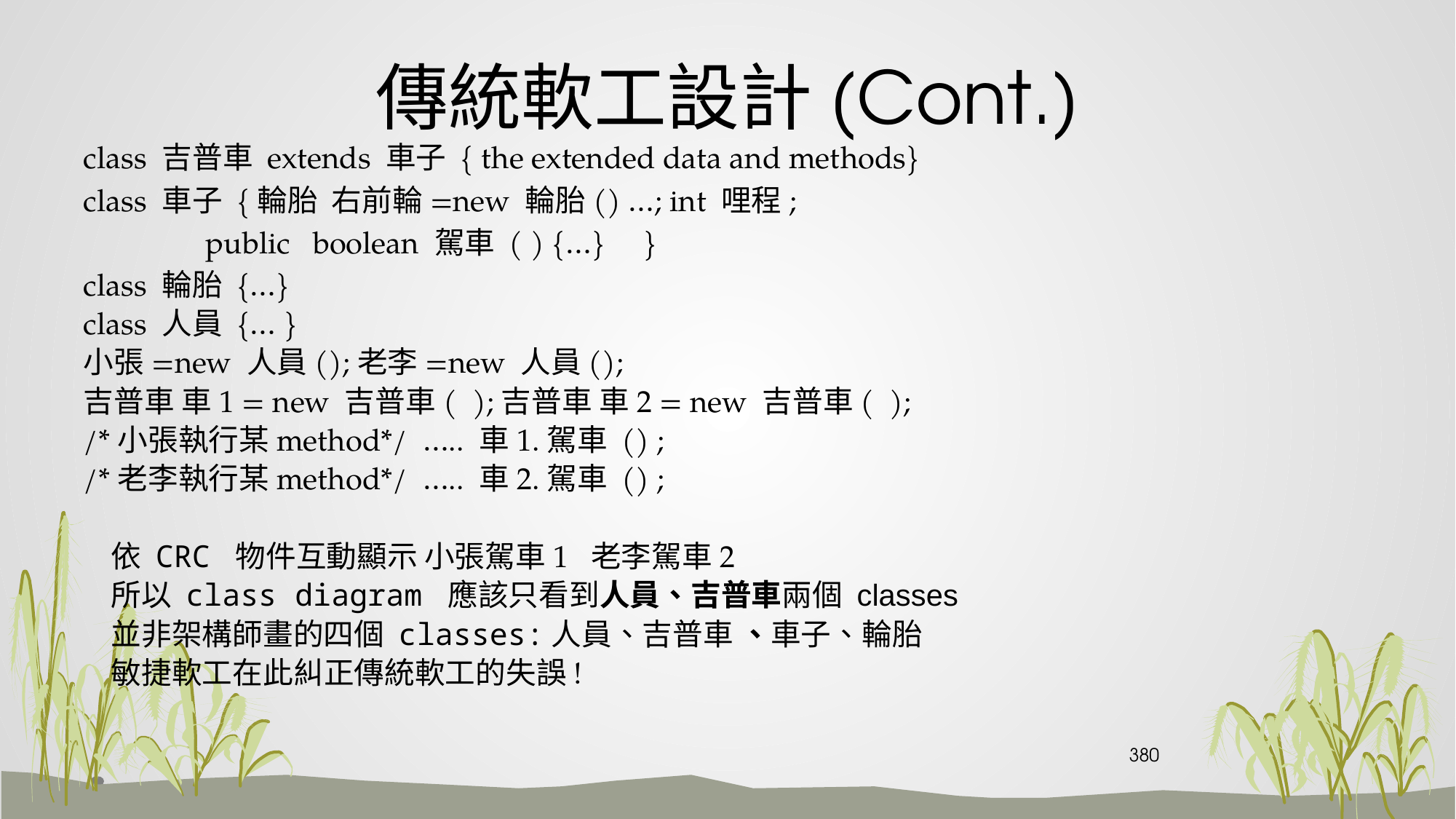

# 傳統軟工設計(Cont.)
class 吉普車 extends 車子 { the extended data and methods}
class 車子 {輪胎  右前輪=new 輪胎() …; int 哩程;
                public   boolean 駕車 ( ) {…}     }
class 輪胎 {…}
class 人員 {… }
小張=new 人員();老李=new 人員();
吉普車 車1 = new 吉普車(  );吉普車 車2 = new 吉普車(  );
/*小張執行某method*/  ….. 車1.駕車 () ;
/*老李執行某method*/  ….. 車2.駕車 () ;

   依 CRC 物件互動顯示 小張駕車1  老李駕車2
   所以 class diagram 應該只看到人員、吉普車兩個 classes
   並非架構師畫的四個 classes:人員、吉普車 、車子、輪胎
   敏捷軟工在此糾正傳統軟工的失誤!

380